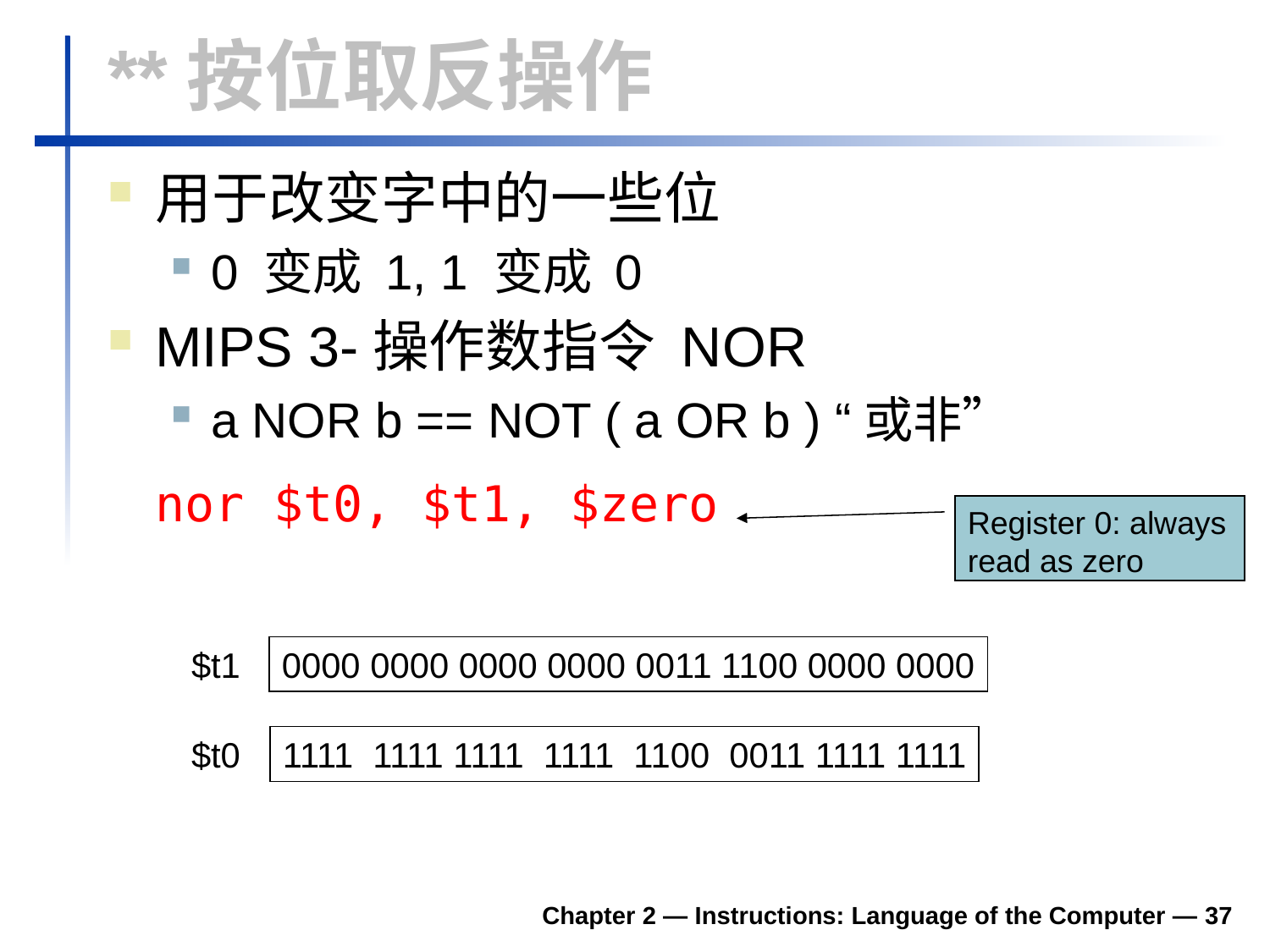

# **按位取反操作
用于改变字中的一些位
0 变成 1, 1 变成 0
MIPS 3-操作数指令 NOR
a NOR b == NOT ( a OR b ) “或非”
	nor $t0, $t1, $zero
Register 0: always read as zero
$t1
0000 0000 0000 0000 0011 1100 0000 0000
$t0
1111  1111 1111  1111  1100  0011 1111 1111
Chapter 2 — Instructions: Language of the Computer — 37